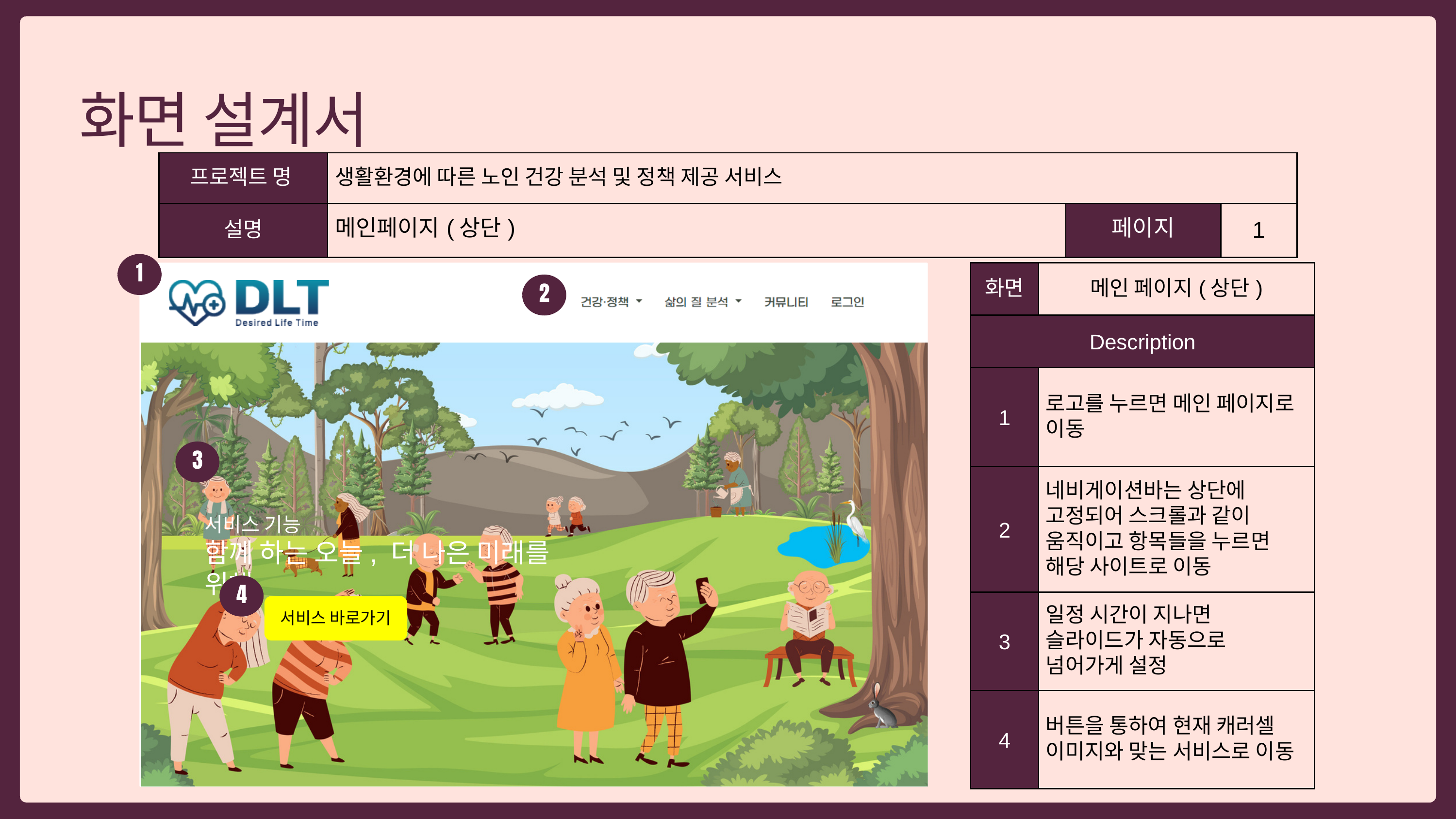

화면 설계서
| 프로젝트 명 | 생활환경에 따른 노인 건강 분석 및 정책 제공 서비스 | 생활환경에 따른 노인 건강 분석 및 정책 제공 서비스 | 생활환경에 따른 노인 건강 분석 및 정책 제공 서비스 |
| --- | --- | --- | --- |
| 설명 | 메인페이지(상단) | 페이지 | 1 |

1

서비스 기능
함께 하는 오늘, 더 나은 미래를 위해
| 화면 | 메인 페이지(상단) |
| --- | --- |
| Description | Description |
| 1 | 로고를 누르면 메인 페이지로 이동 |
| 2 | 네비게이션바는 상단에 고정되어 스크롤과 같이 움직이고 항목들을 누르면 해당 사이트로 이동 |
| 3 | 일정 시간이 지나면 슬라이드가 자동으로 넘어가게 설정 |
| 4 | 버튼을 통하여 현재 캐러셀 이미지와 맞는 서비스로 이동 |

2

3

4

서비스 바로가기